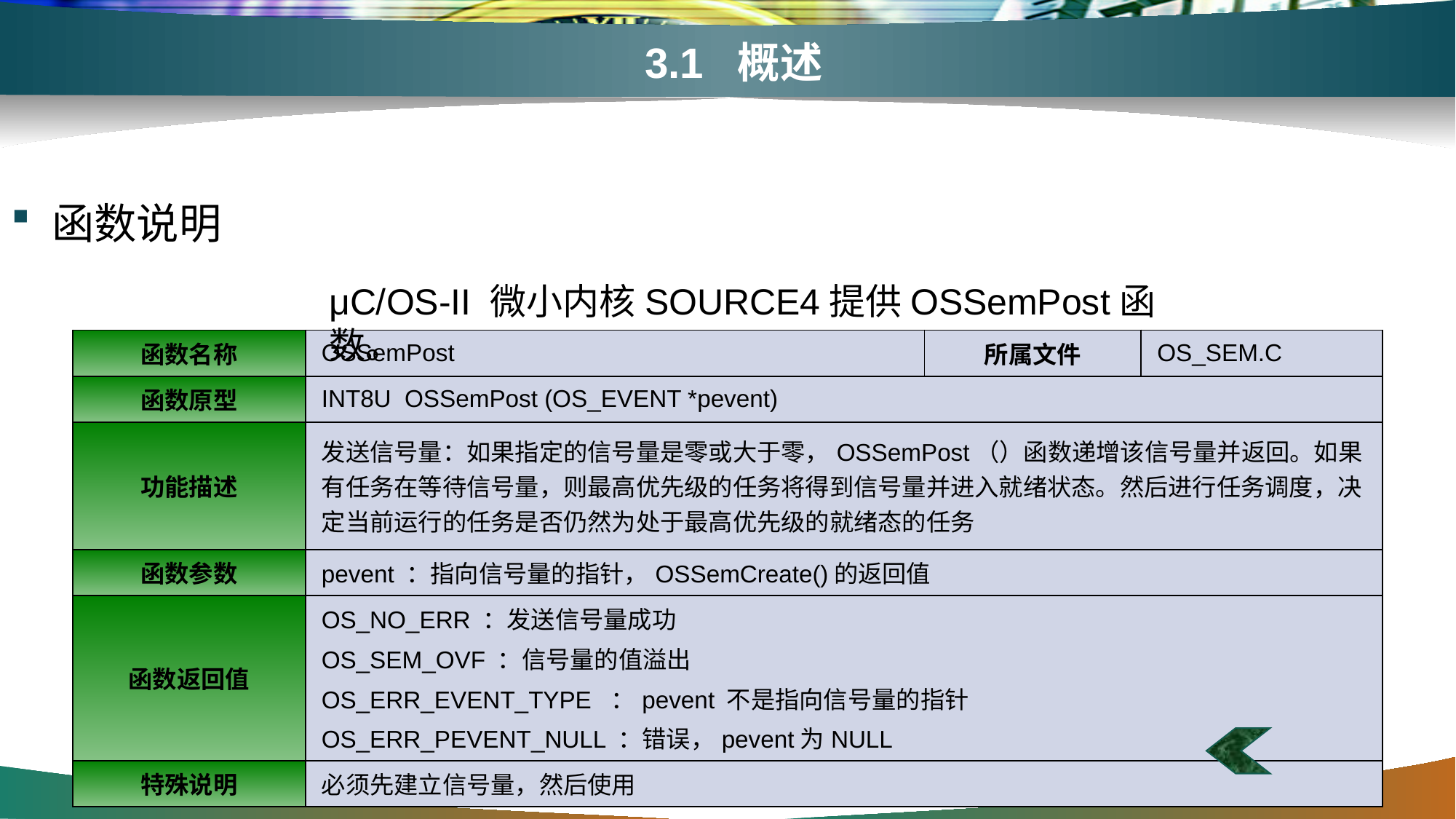

# 3.1  概述
函数说明
μC/OS-II 微小内核SOURCE4提供OSSemPost函数。
| 函数名称 | OSSemPost | 所属文件 | OS\_SEM.C |
| --- | --- | --- | --- |
| 函数原型 | INT8U OSSemPost (OS\_EVENT \*pevent) |  |  |
| 功能描述 | 发送信号量：如果指定的信号量是零或大于零，OSSemPost（）函数递增该信号量并返回。如果有任务在等待信号量，则最高优先级的任务将得到信号量并进入就绪状态。然后进行任务调度，决定当前运行的任务是否仍然为处于最高优先级的就绪态的任务 |  |  |
| 函数参数 | pevent ：指向信号量的指针，OSSemCreate()的返回值 |  |  |
| 函数返回值 | OS\_NO\_ERR ：发送信号量成功 OS\_SEM\_OVF ：信号量的值溢出 OS\_ERR\_EVENT\_TYPE ：pevent 不是指向信号量的指针 OS\_ERR\_PEVENT\_NULL ：错误，pevent为NULL |  |  |
| 特殊说明 | 必须先建立信号量，然后使用 |  |  |